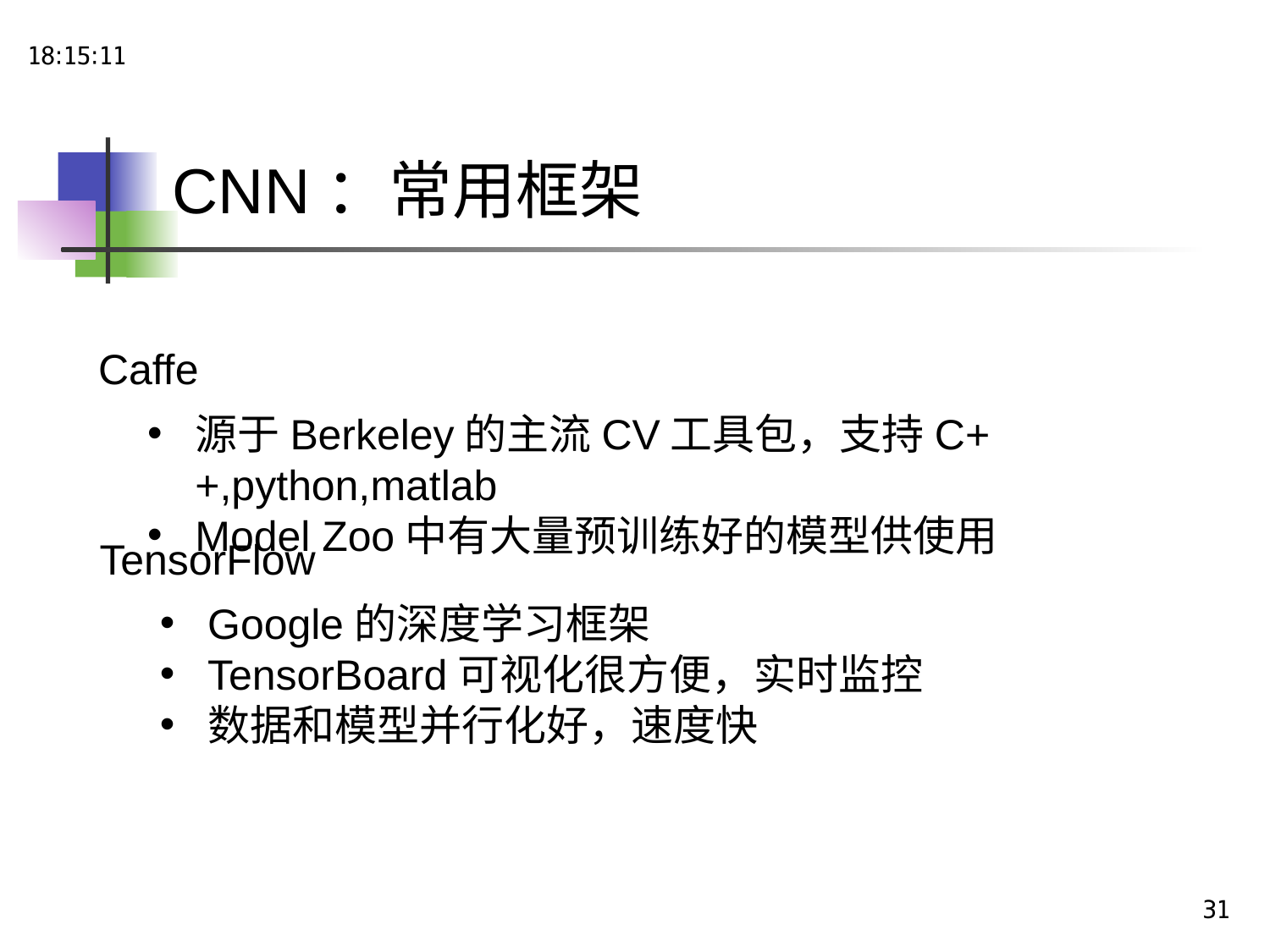

18:15:11
# CNN：常用框架
Caffe
源于Berkeley的主流CV工具包，支持C++,python,matlab
Model Zoo中有大量预训练好的模型供使用
TensorFlow
Google的深度学习框架
TensorBoard可视化很方便，实时监控
数据和模型并行化好，速度快
31